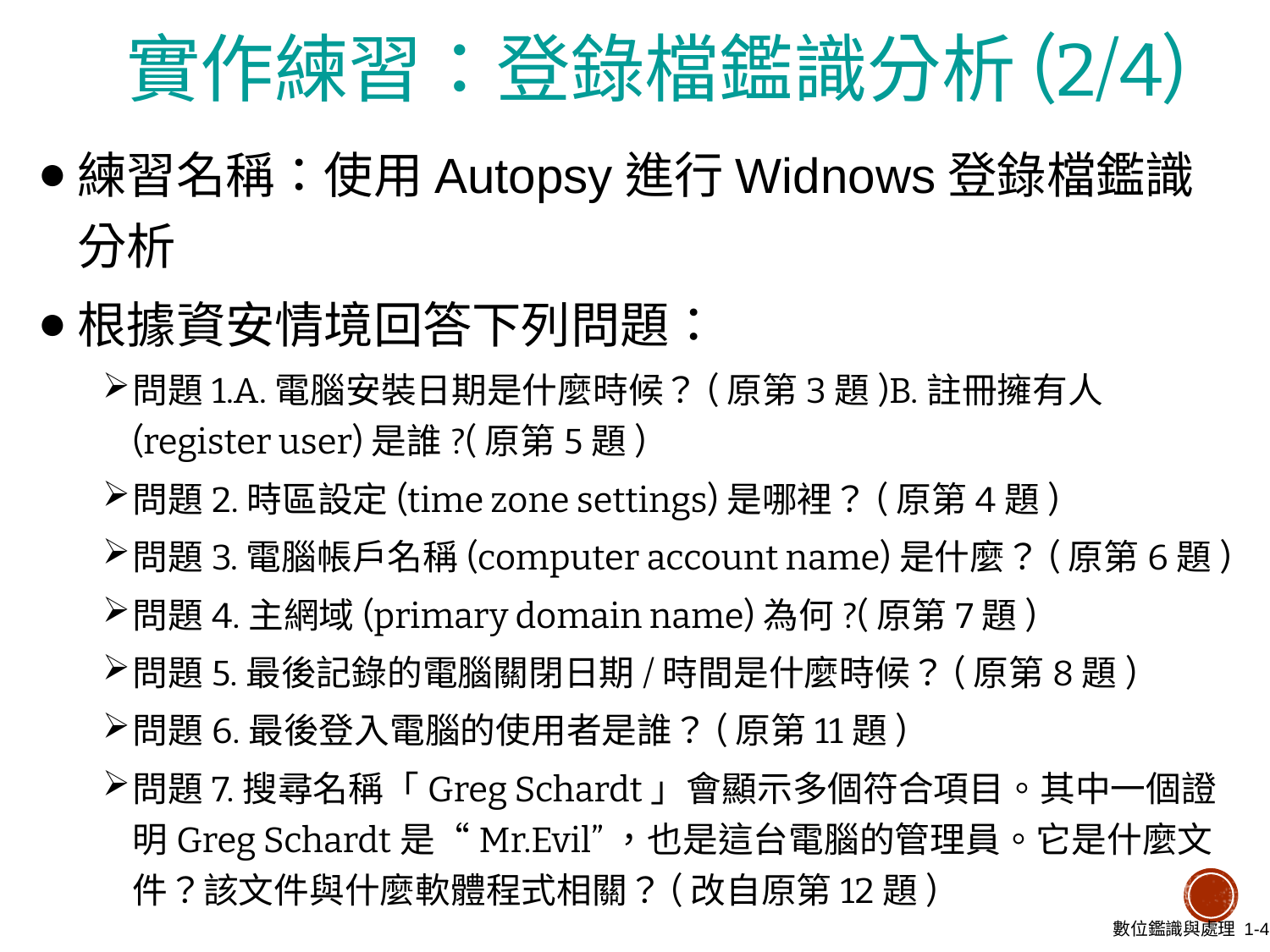

# 實作練習：登錄檔鑑識分析(2/4)
練習名稱：使用Autopsy進行Widnows登錄檔鑑識分析
根據資安情境回答下列問題：
問題1.A.電腦安裝日期是什麼時候？(原第3題)B.註冊擁有人(register user)是誰?(原第5題)
問題2.時區設定(time zone settings)是哪裡？(原第4題)
問題3.電腦帳戶名稱(computer account name)是什麼？(原第6題)
問題4.主網域(primary domain name)為何?(原第7題)
問題5.最後記錄的電腦關閉日期/時間是什麼時候？(原第8題)
問題6.最後登入電腦的使用者是誰？(原第11題)
問題7.搜尋名稱「Greg Schardt」會顯示多個符合項目。其中一個證明Greg Schardt是“Mr.Evil”，也是這台電腦的管理員。它是什麼文件？該文件與什麼軟體程式相關？(改自原第12題)